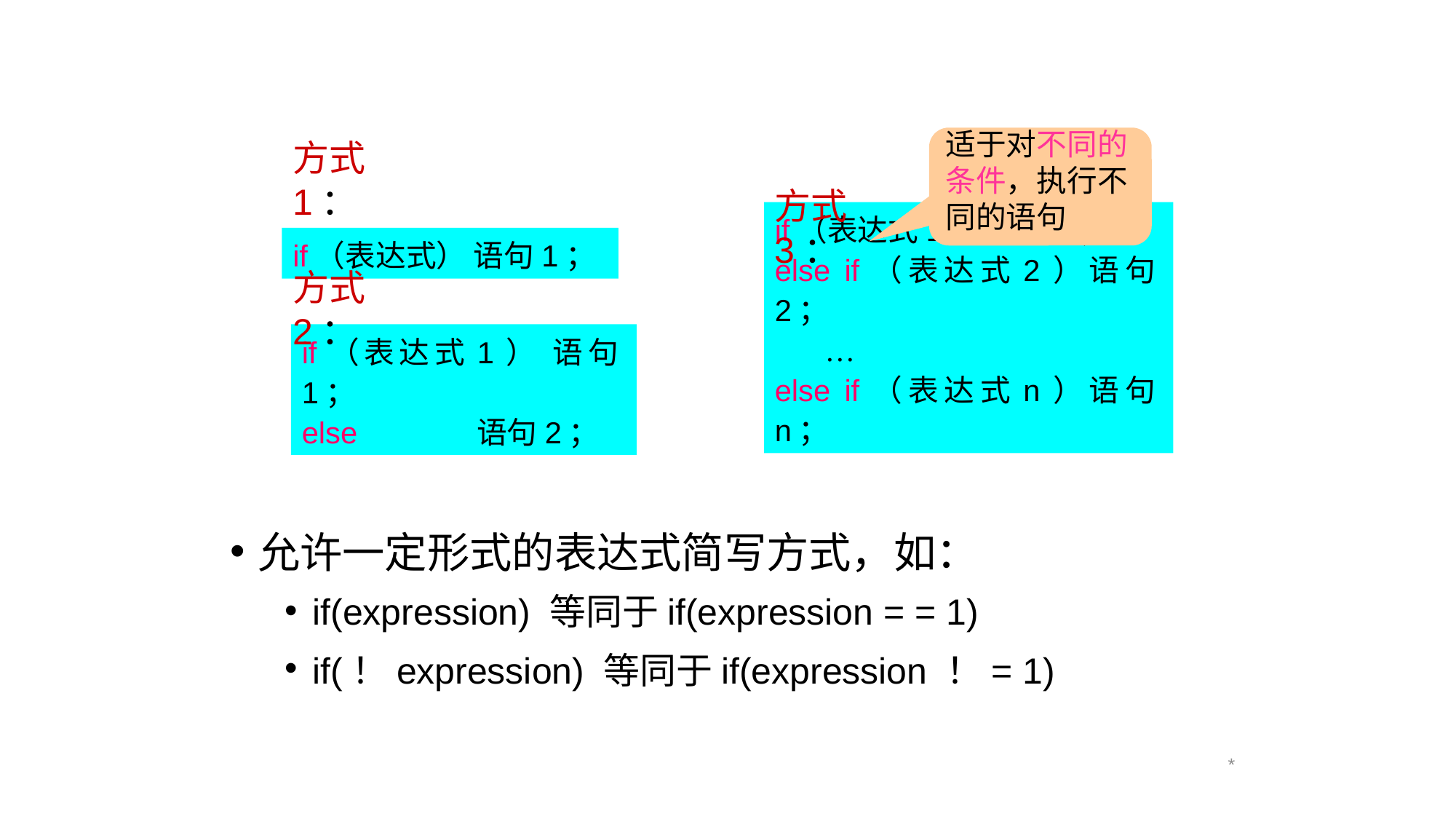

适于对不同的条件，执行不同的语句
方式1：
方式3：
if（表达式） 语句1；
if（表达式1） 语句1；
else if（表达式2）语句2；
      …
else if（表达式n）语句n；
方式2：
if（表达式1） 语句1；
else 	       语句2；
允许一定形式的表达式简写方式，如：
if(expression) 等同于if(expression = = 1)
if(！expression) 等同于if(expression ！= 1)
*